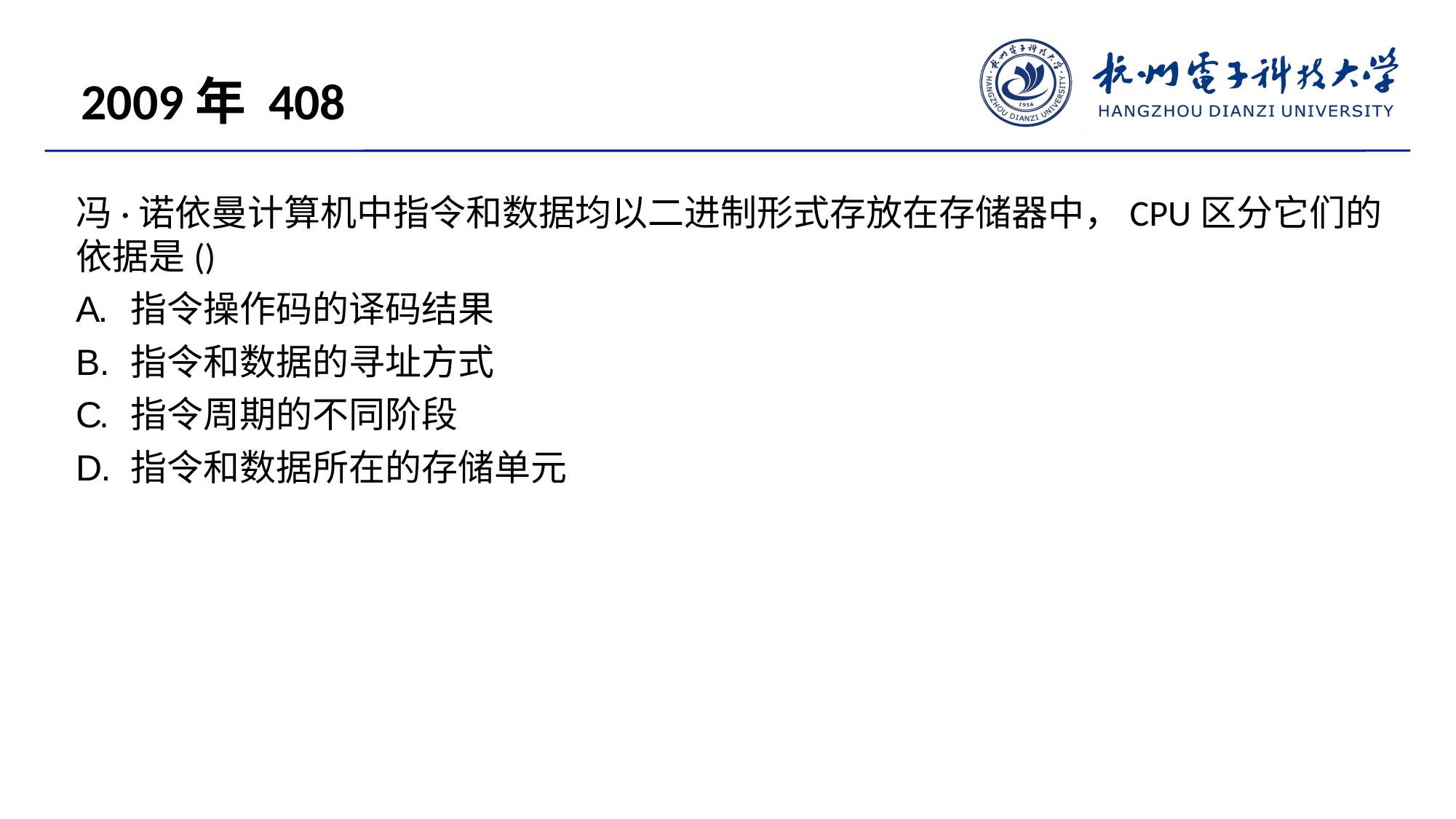

2009年 408
冯·诺依曼计算机中指令和数据均以二进制形式存放在存储器中，CPU区分它们的依据是()
指令操作码的译码结果
指令和数据的寻址方式
指令周期的不同阶段
指令和数据所在的存储单元